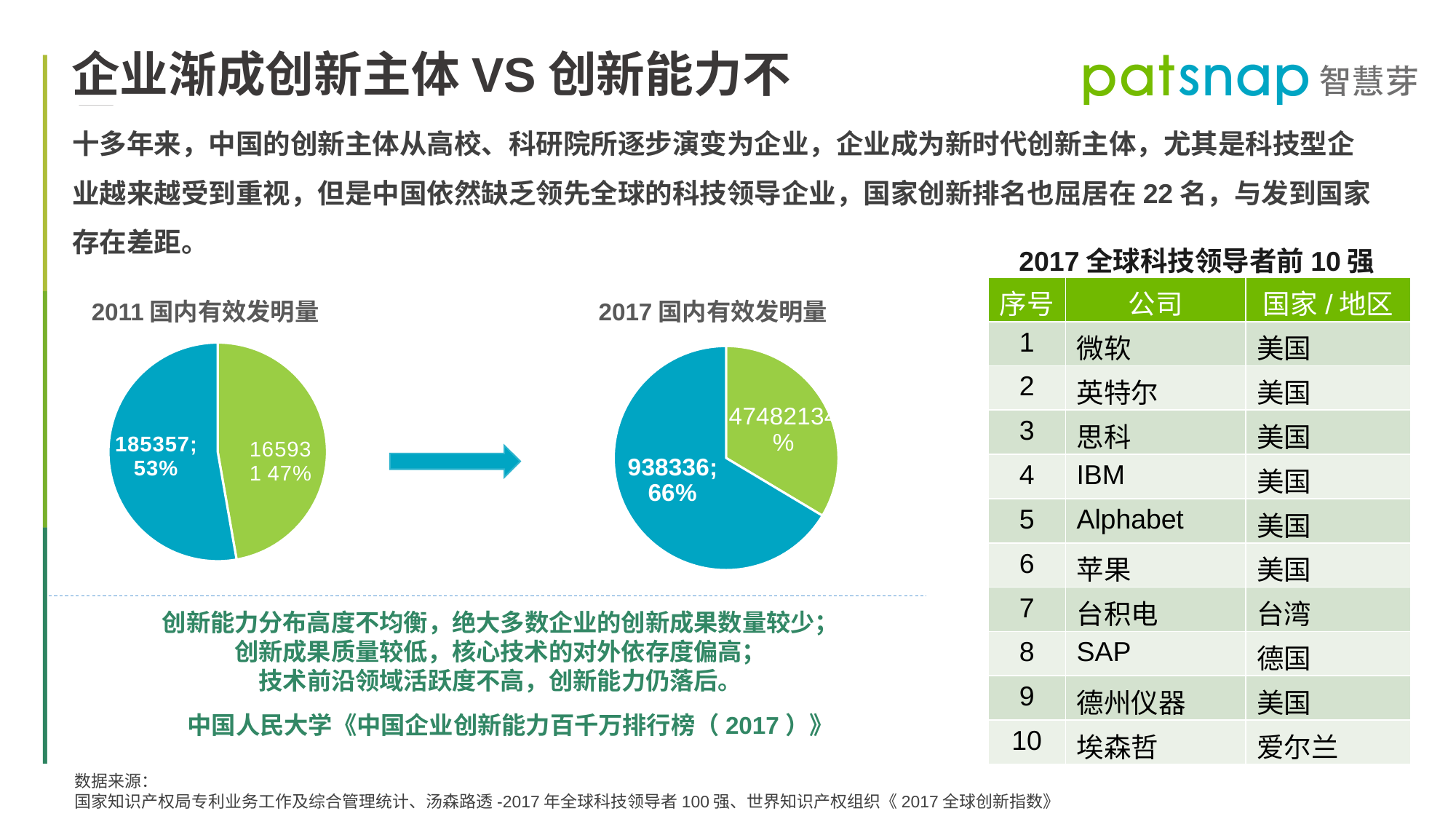

企业渐成创新主体VS创新能力不足
十多年来，中国的创新主体从高校、科研院所逐步演变为企业，企业成为新时代创新主体，尤其是科技型企业越来越受到重视，但是中国依然缺乏领先全球的科技领导企业，国家创新排名也屈居在22名，与发到国家存在差距。
2017全球科技领导者前10强

### Chart

| Category |  |
|---|---|
| 序号 | 公司 | 国家/地区 |
| --- | --- | --- |
| 1 | 微软 | 美国 |
| 2 | 英特尔 | 美国 |
| 3 | 思科 | 美国 |
| 4 | IBM | 美国 |
| 5 | Alphabet | 美国 |
| 6 | 苹果 | 美国 |
| 7 | 台积电 | 台湾 |
| 8 | SAP | 德国 |
| 9 | 德州仪器 | 美国 |
| 10 | 埃森哲 | 爱尔兰 |
2011国内有效发明量
2017国内有效发明量

### Chart

| Category |  |
|---|---|
创新能力分布高度不均衡，绝大多数企业的创新成果数量较少；
创新成果质量较低，核心技术的对外依存度偏高；
技术前沿领域活跃度不高，创新能力仍落后。

中国人民大学《中国企业创新能力百千万排行榜（2017）》
数据来源：
国家知识产权局专利业务工作及综合管理统计、汤森路透-2017年全球科技领导者100强、世界知识产权组织《2017全球创新指数》